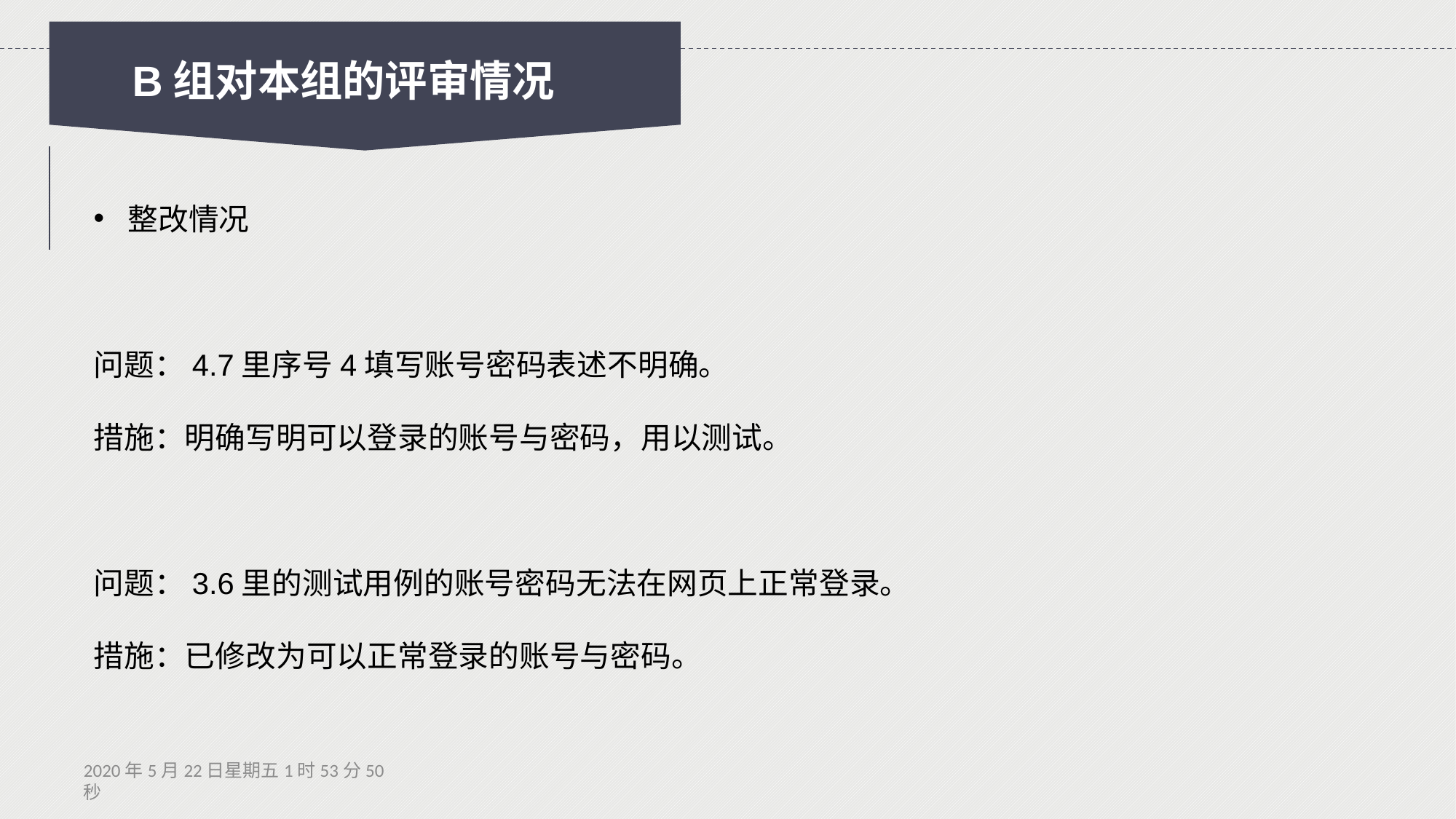

B组对本组的评审情况
整改情况

问题：4.7里序号4填写账号密码表述不明确。
措施：明确写明可以登录的账号与密码，用以测试。

问题：3.6里的测试用例的账号密码无法在网页上正常登录。
措施：已修改为可以正常登录的账号与密码。

2020年5月22日星期五1时53分50秒